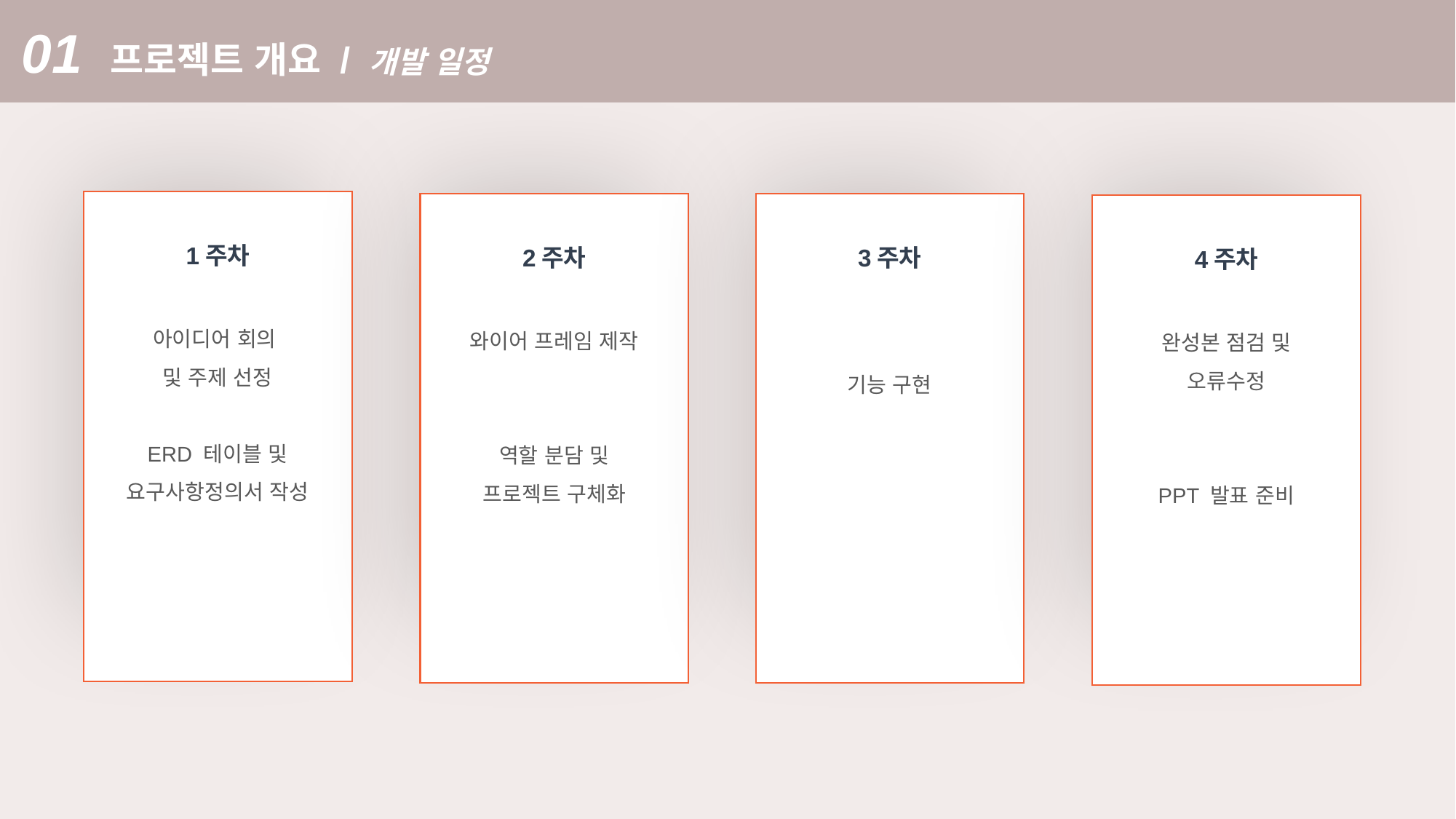

01 프로젝트 개요 / 개발 일정

1주차

아이디어 회의
및 주제 선정

ERD 테이블 및
요구사항정의서 작성

3주차

기능 구현

2주차

와이어 프레임 제작

역할 분담 및
프로젝트 구체화

4주차

완성본 점검 및
오류수정

PPT 발표 준비